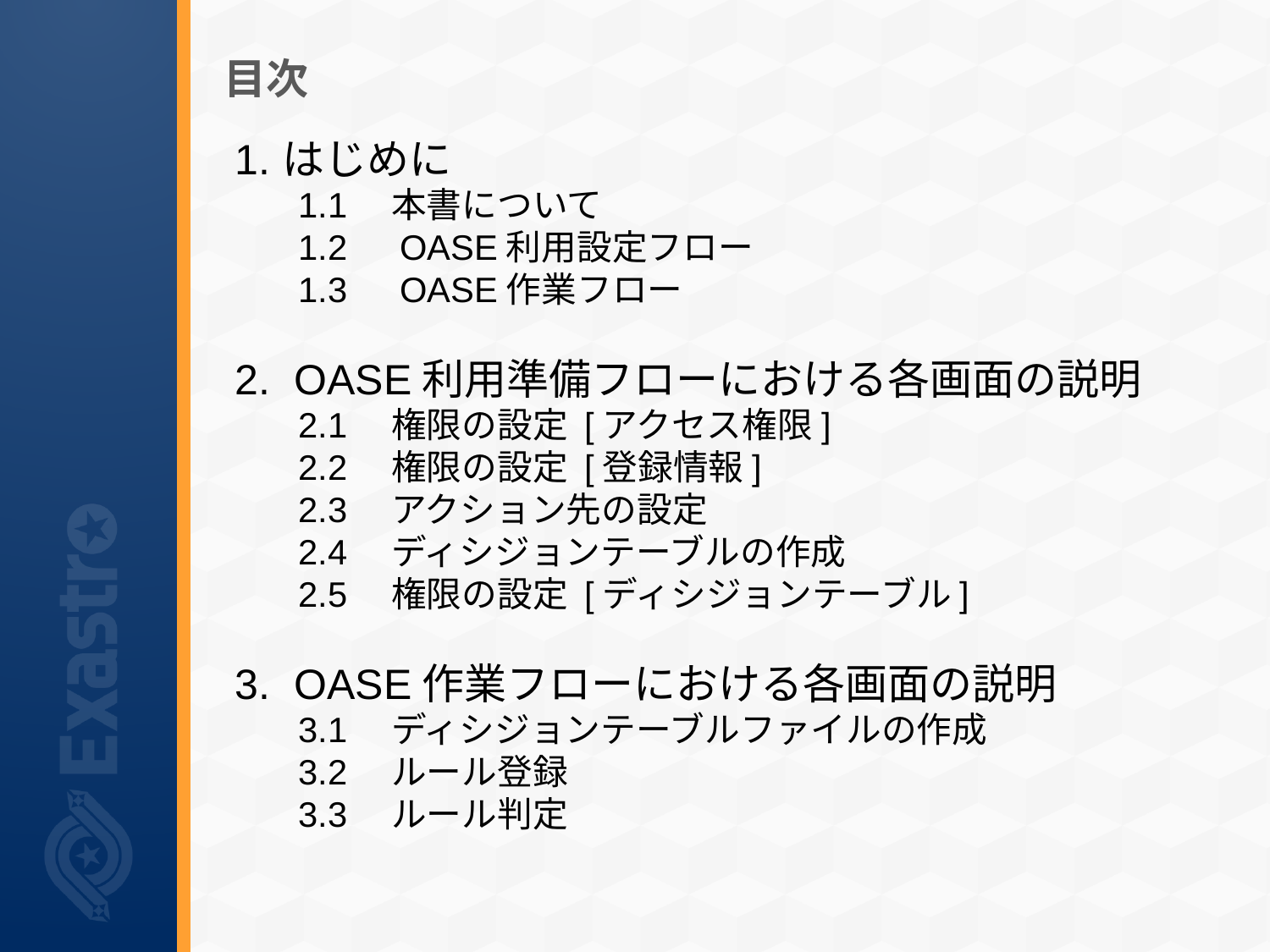

# 目次
はじめに
1.1　本書について
1.2　OASE利用設定フロー
1.3　OASE作業フロー

 OASE利用準備フローにおける各画面の説明
2.1　権限の設定 [アクセス権限]
2.2　権限の設定 [登録情報]
2.3　アクション先の設定
2.4　ディシジョンテーブルの作成
2.5　権限の設定 [ディシジョンテーブル]

 OASE作業フローにおける各画面の説明
3.1　ディシジョンテーブルファイルの作成
3.2　ルール登録
3.3　ルール判定